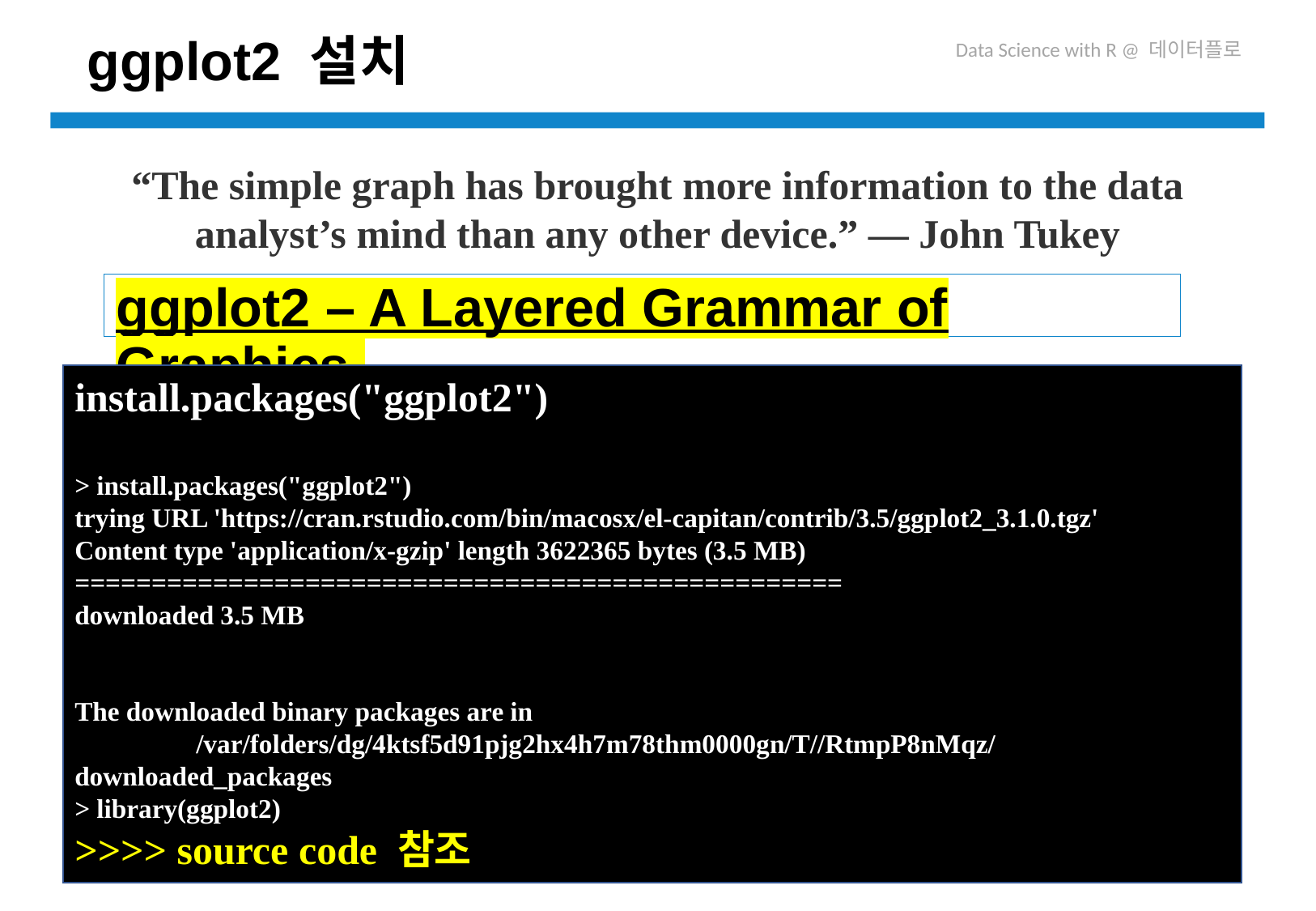

# ggplot2 설치
“The simple graph has brought more information to the data analyst’s mind than any other device.” — John Tukey
ggplot2 – A Layered Grammar of Graphics
install.packages("ggplot2")

> install.packages("ggplot2")
trying URL 'https://cran.rstudio.com/bin/macosx/el-capitan/contrib/3.5/ggplot2_3.1.0.tgz'
Content type 'application/x-gzip' length 3622365 bytes (3.5 MB)
==================================================
downloaded 3.5 MB

The downloaded binary packages are in
	/var/folders/dg/4ktsf5d91pjg2hx4h7m78thm0000gn/T//RtmpP8nMqz/downloaded_packages
> library(ggplot2)
>>>> source code 참조